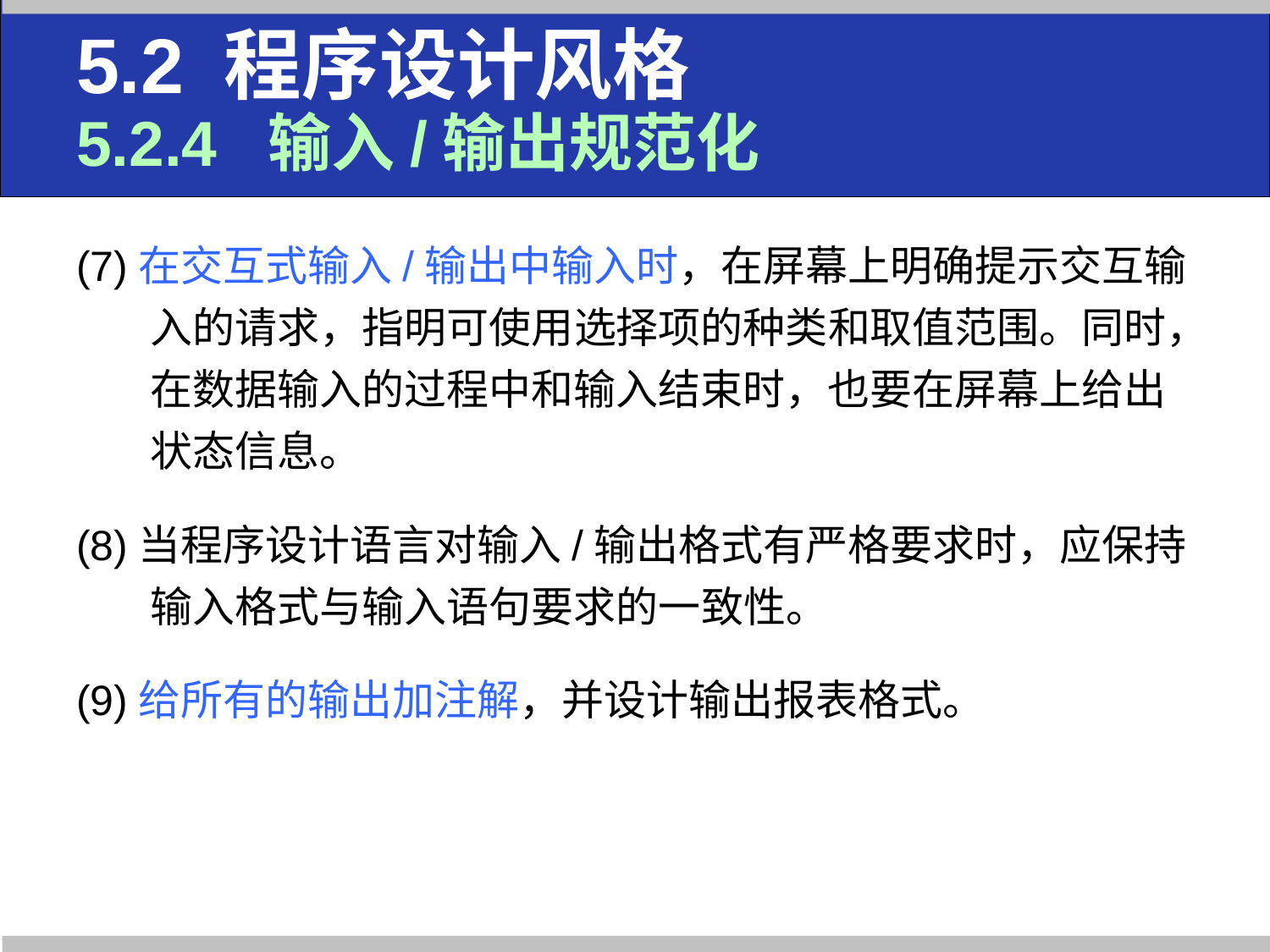

# 5.2 程序设计风格 5.2.4  输入/输出规范化
(7)在交互式输入/输出中输入时，在屏幕上明确提示交互输入的请求，指明可使用选择项的种类和取值范围。同时，在数据输入的过程中和输入结束时，也要在屏幕上给出状态信息。
(8)当程序设计语言对输入/输出格式有严格要求时，应保持输入格式与输入语句要求的一致性。
(9)给所有的输出加注解，并设计输出报表格式。
671